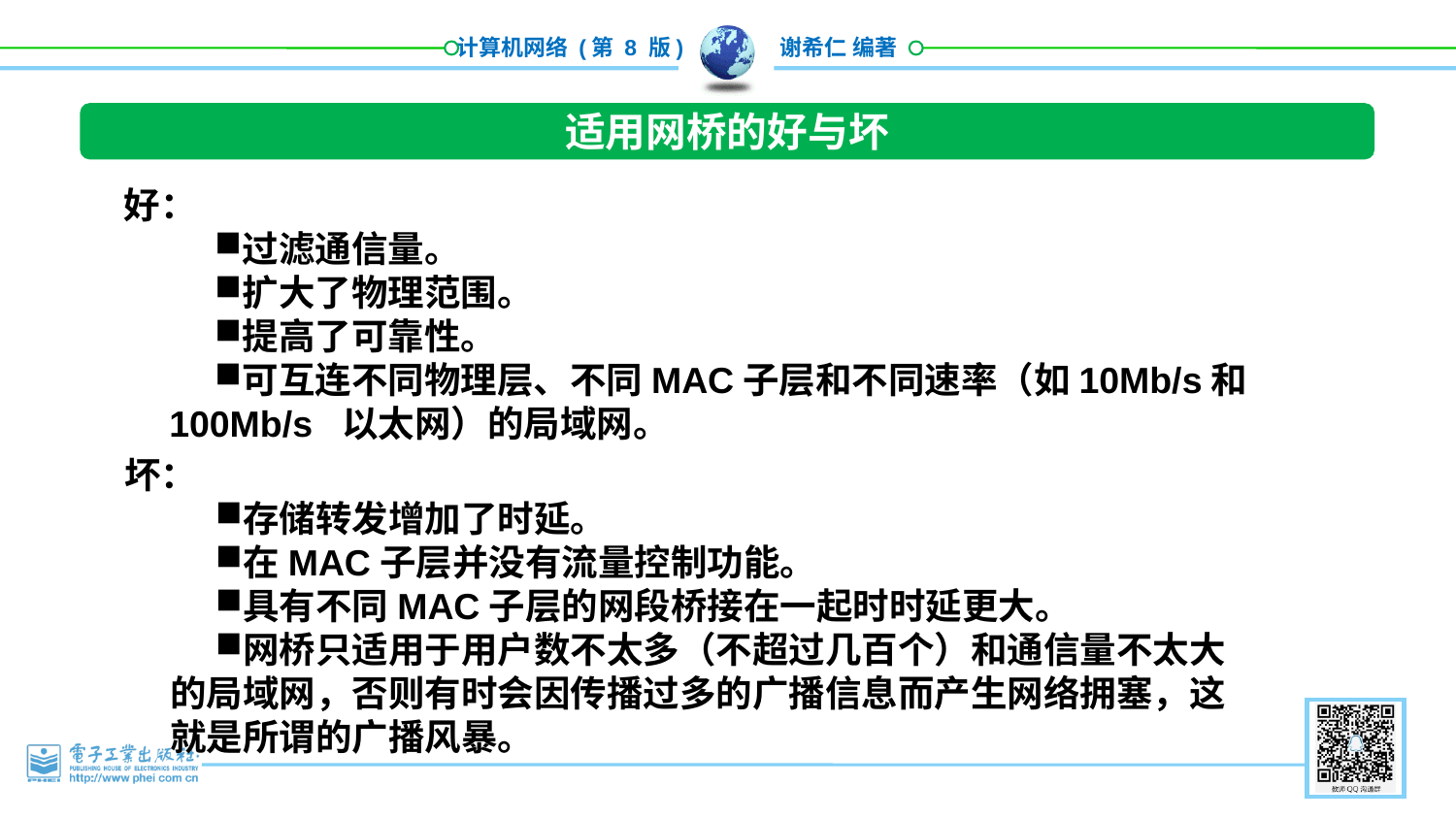

适用网桥的好与坏

好：
过滤通信量。
扩大了物理范围。
提高了可靠性。
可互连不同物理层、不同MAC子层和不同速率（如10Mb/s和100Mb/s  以太网）的局域网。
坏：
存储转发增加了时延。
在MAC子层并没有流量控制功能。
具有不同MAC子层的网段桥接在一起时时延更大。
网桥只适用于用户数不太多（不超过几百个）和通信量不太大的局域网，否则有时会因传播过多的广播信息而产生网络拥塞，这就是所谓的广播风暴。